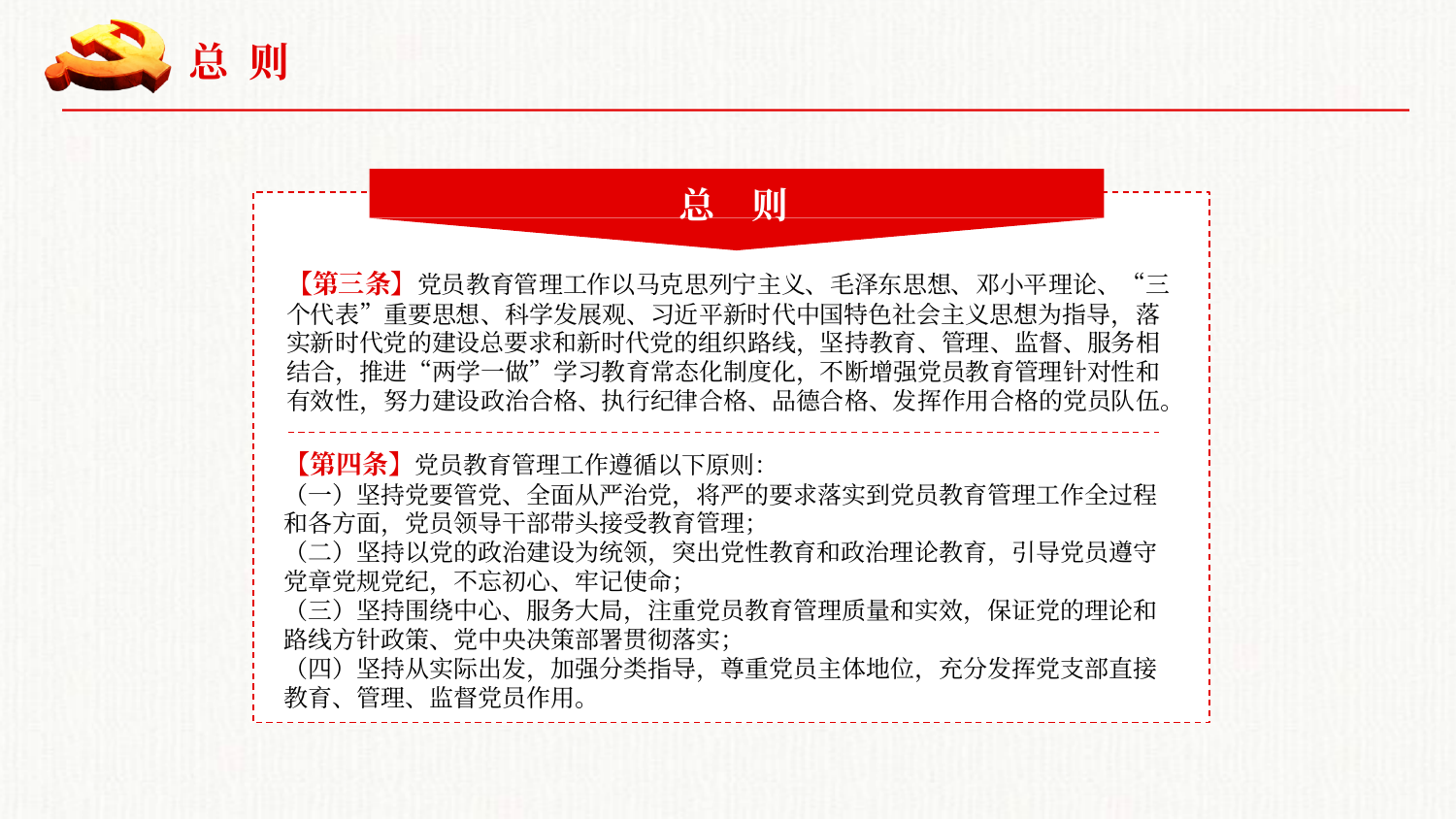

总  则

总    则

【第三条】党员教育管理工作以马克思列宁主义、毛泽东思想、邓小平理论、“三个代表”重要思想、科学发展观、习近平新时代中国特色社会主义思想为指导，落实新时代党的建设总要求和新时代党的组织路线，坚持教育、管理、监督、服务相结合，推进“两学一做”学习教育常态化制度化，不断增强党员教育管理针对性和有效性，努力建设政治合格、执行纪律合格、品德合格、发挥作用合格的党员队伍。
【第四条】党员教育管理工作遵循以下原则：
（一）坚持党要管党、全面从严治党，将严的要求落实到党员教育管理工作全过程和各方面，党员领导干部带头接受教育管理；
（二）坚持以党的政治建设为统领，突出党性教育和政治理论教育，引导党员遵守党章党规党纪，不忘初心、牢记使命；
（三）坚持围绕中心、服务大局，注重党员教育管理质量和实效，保证党的理论和路线方针政策、党中央决策部署贯彻落实；
（四）坚持从实际出发，加强分类指导，尊重党员主体地位，充分发挥党支部直接教育、管理、监督党员作用。